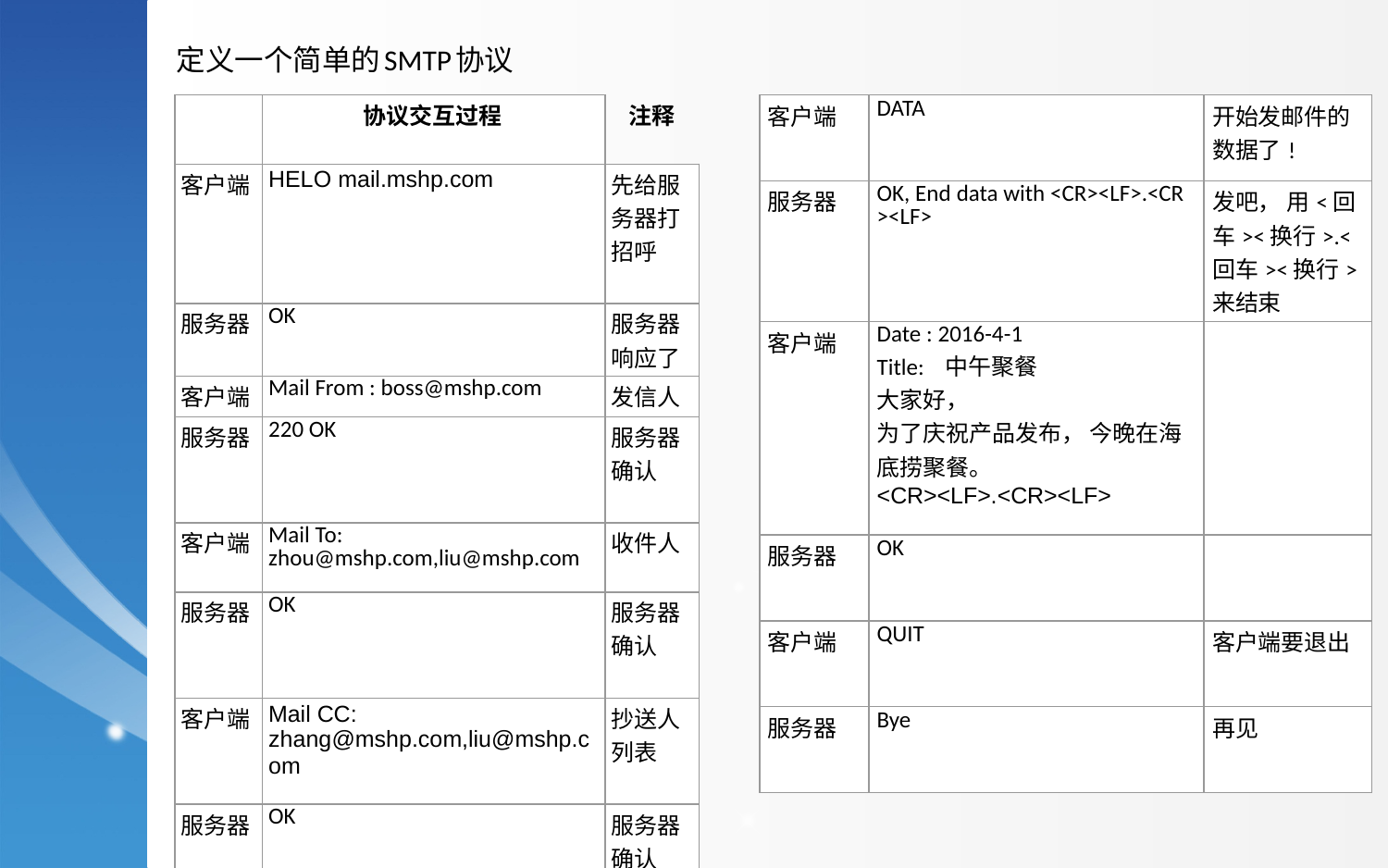

定义一个简单的SMTP协议
| 客户端 | DATA | 开始发邮件的数据了! |
| --- | --- | --- |
| 服务器 | OK, End data with <CR><LF>.<CR><LF> | 发吧， 用<回车><换行>.<回车><换行> 来结束 |
| 客户端 | Date : 2016-4-1 Title:   中午聚餐 大家好， 为了庆祝产品发布， 今晚在海底捞聚餐。 <CR><LF>.<CR><LF> |  |
| 服务器 | OK |  |
| 客户端 | QUIT | 客户端要退出 |
| 服务器 | Bye | 再见 |
|  | 协议交互过程 | 注释 |
| --- | --- | --- |
| 客户端 | HELO mail.mshp.com | 先给服务器打招呼 |
| 服务器 | OK | 服务器响应了 |
| 客户端 | Mail From : boss@mshp.com | 发信人 |
| 服务器 | 220 OK | 服务器确认 |
| 客户端 | Mail To: zhou@mshp.com,liu@mshp.com | 收件人 |
| 服务器 | OK | 服务器确认 |
| 客户端 | Mail CC: zhang@mshp.com,liu@mshp.com | 抄送人列表 |
| 服务器 | OK | 服务器确认 |